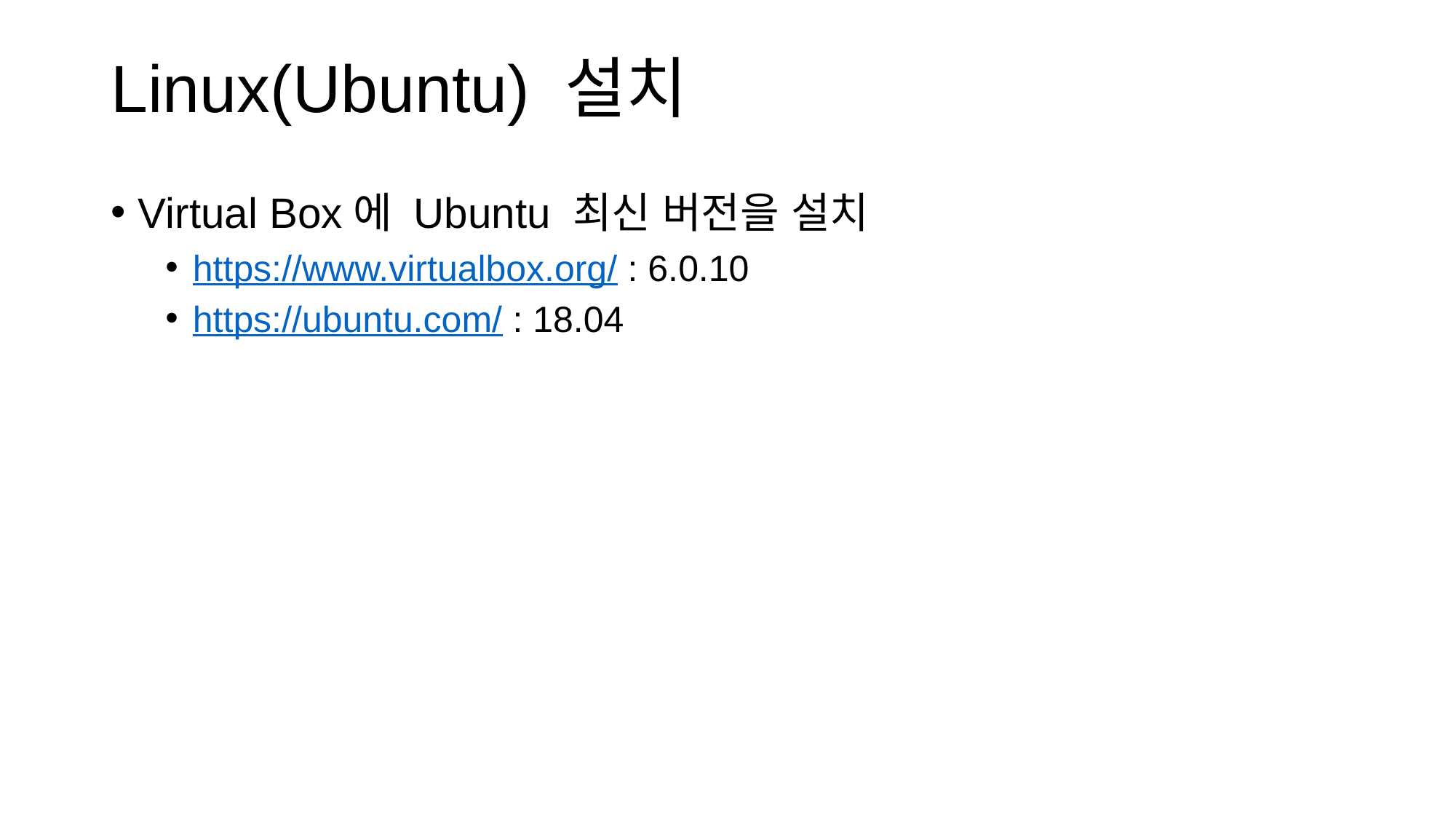

# Linux(Ubuntu) 설치
Virtual Box에 Ubuntu 최신 버전을 설치
https://www.virtualbox.org/ : 6.0.10
https://ubuntu.com/ : 18.04